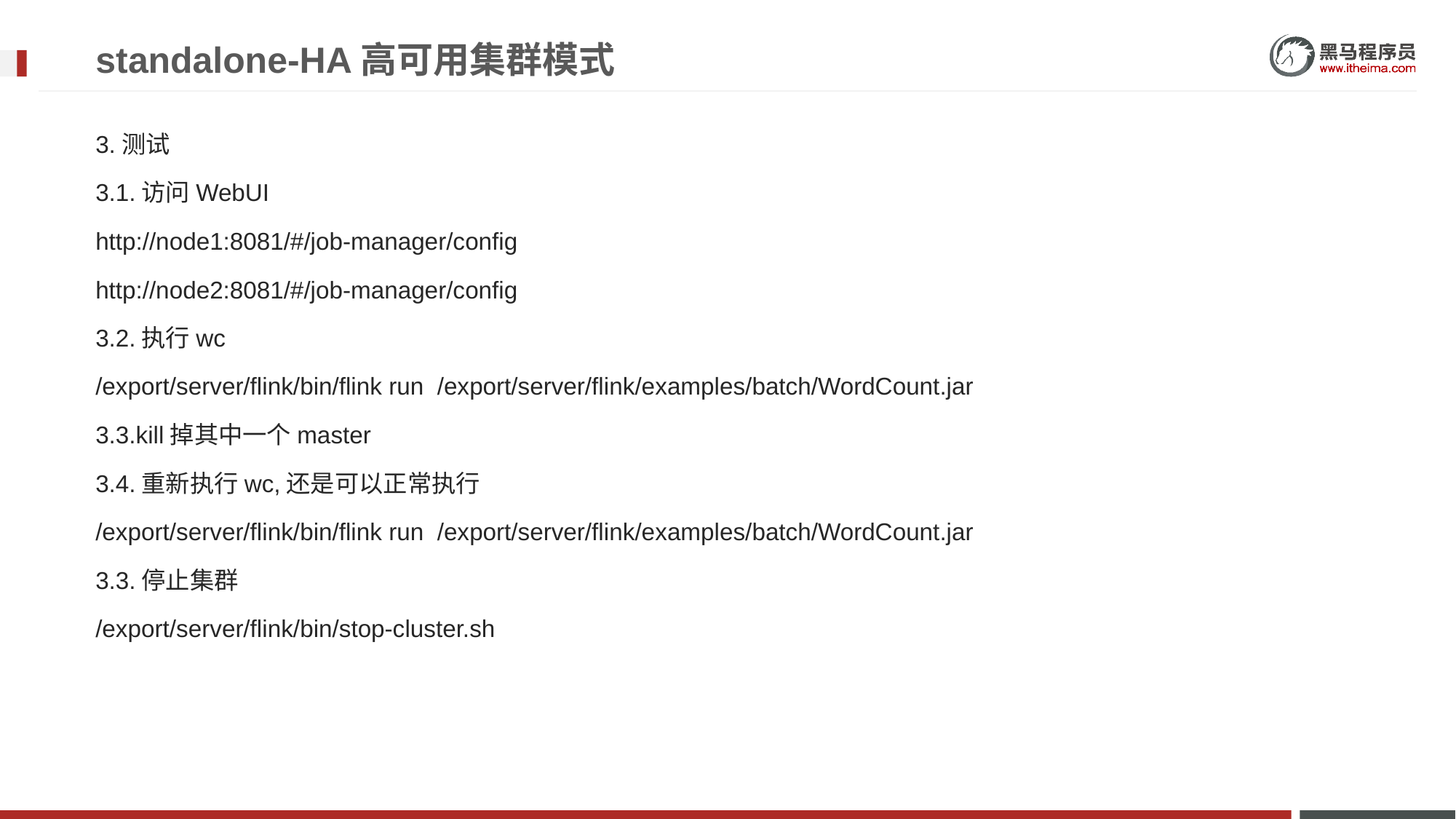

# standalone-HA高可用集群模式
3.测试
3.1.访问WebUI
http://node1:8081/#/job-manager/config
http://node2:8081/#/job-manager/config
3.2.执行wc
/export/server/flink/bin/flink run  /export/server/flink/examples/batch/WordCount.jar
3.3.kill掉其中一个master
3.4.重新执行wc,还是可以正常执行
/export/server/flink/bin/flink run  /export/server/flink/examples/batch/WordCount.jar
3.3.停止集群
/export/server/flink/bin/stop-cluster.sh